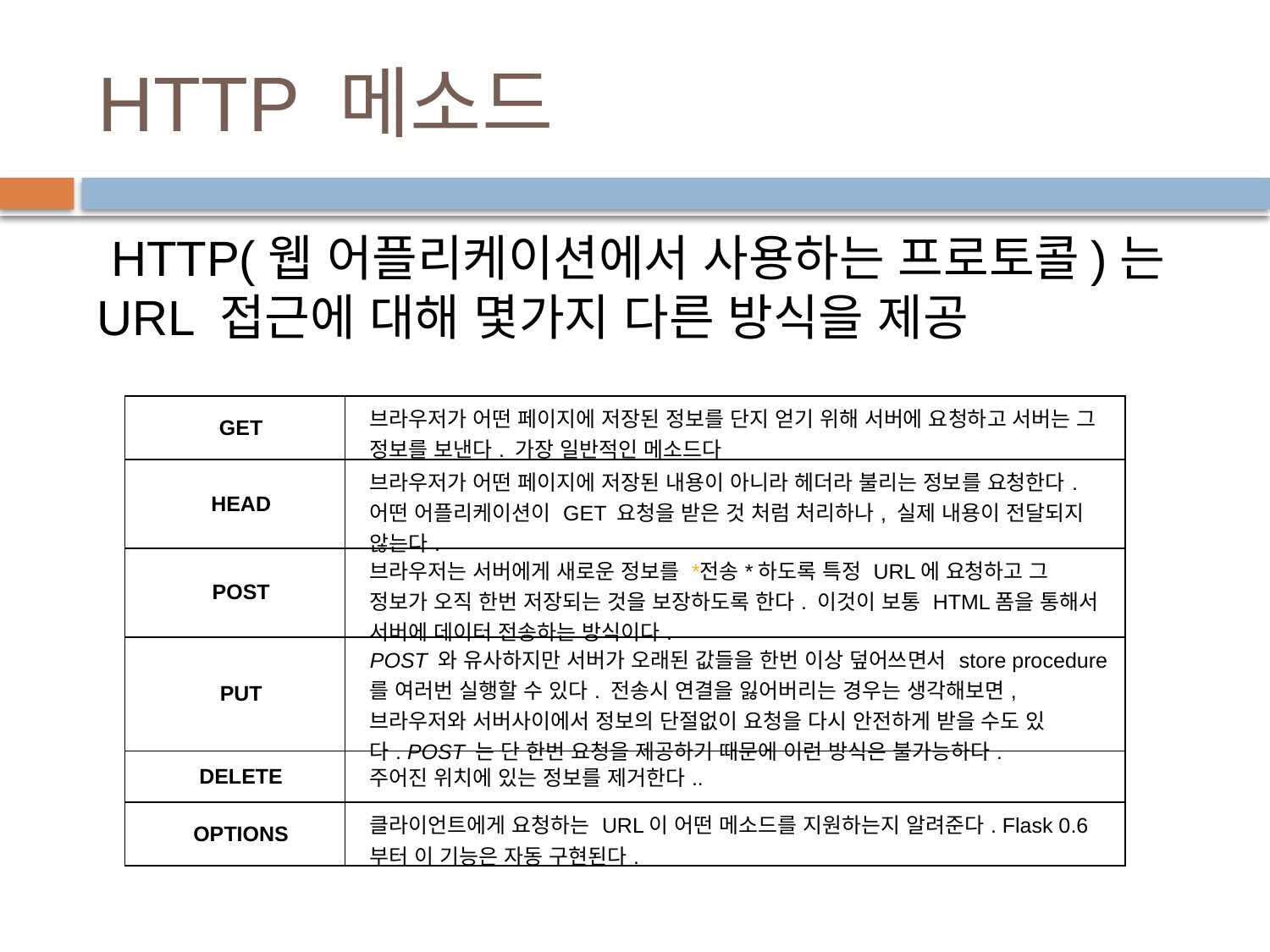

# HTTP 메소드
 HTTP(웹 어플리케이션에서 사용하는 프로토콜)는 URL 접근에 대해 몇가지 다른 방식을 제공
| GET | 브라우저가 어떤 페이지에 저장된 정보를 단지 얻기 위해 서버에 요청하고 서버는 그 정보를 보낸다. 가장 일반적인 메소드다 |
| --- | --- |
| HEAD | 브라우저가 어떤 페이지에 저장된 내용이 아니라 헤더라 불리는 정보를 요청한다. 어떤 어플리케이션이 GET 요청을 받은 것 처럼 처리하나, 실제 내용이 전달되지 않는다. |
| POST | 브라우저는 서버에게 새로운 정보를 \*전송\*하도록 특정 URL에 요청하고 그 정보가 오직 한번 저장되는 것을 보장하도록 한다. 이것이 보통 HTML폼을 통해서 서버에 데이터 전송하는 방식이다. |
| PUT | POST 와 유사하지만 서버가 오래된 값들을 한번 이상 덮어쓰면서 store procedure를 여러번 실행할 수 있다. 전송시 연결을 잃어버리는 경우는 생각해보면, 브라우저와 서버사이에서 정보의 단절없이 요청을 다시 안전하게 받을 수도 있다. POST 는 단 한번 요청을 제공하기 때문에 이런 방식은 불가능하다. |
| DELETE | 주어진 위치에 있는 정보를 제거한다.. |
| OPTIONS | 클라이언트에게 요청하는 URL이 어떤 메소드를 지원하는지 알려준다. Flask 0.6부터 이 기능은 자동 구현된다. |